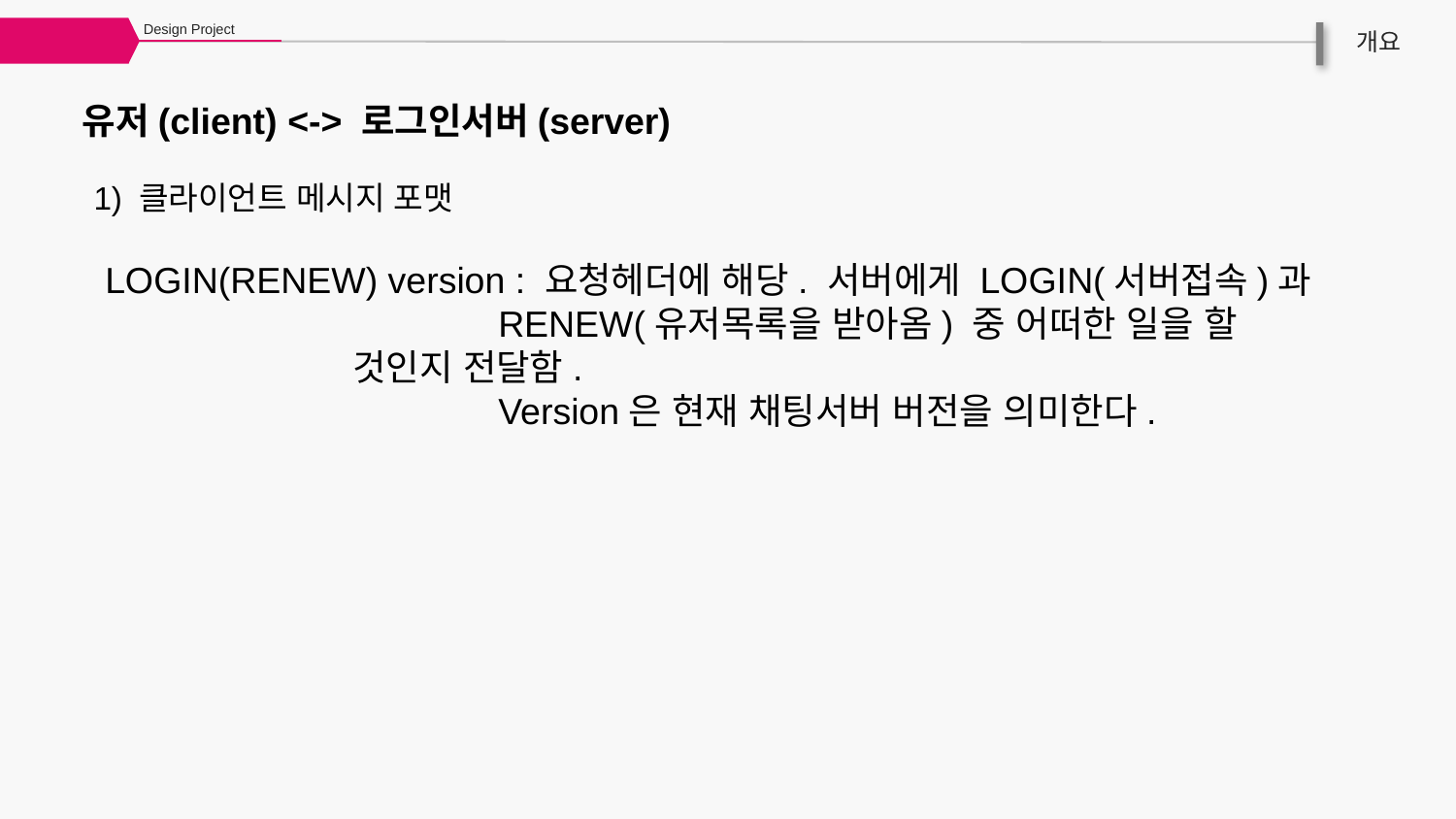

Design Project

개요

유저(client) <-> 로그인서버(server)
1) 클라이언트 메시지 포맷
LOGIN(RENEW) version : 요청헤더에 해당. 서버에게 LOGIN(서버접속)과
		          RENEW(유저목록을 받아옴) 중 어떠한 일을 할 		          것인지 전달함.
		          Version은 현재 채팅서버 버전을 의미한다.